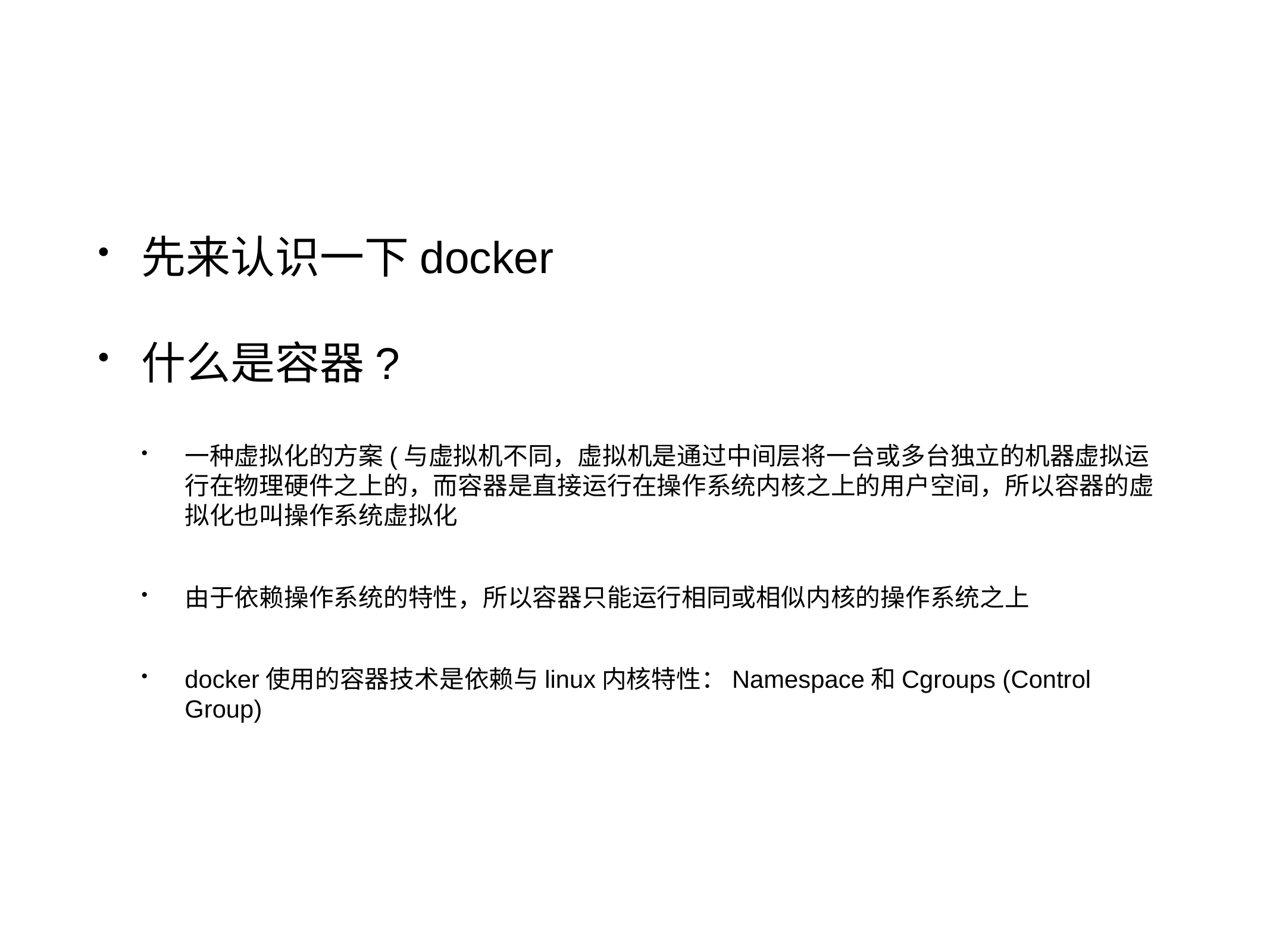

先来认识一下docker
什么是容器?
一种虚拟化的方案(与虚拟机不同，虚拟机是通过中间层将一台或多台独立的机器虚拟运行在物理硬件之上的，而容器是直接运行在操作系统内核之上的用户空间，所以容器的虚拟化也叫操作系统虚拟化
由于依赖操作系统的特性，所以容器只能运行相同或相似内核的操作系统之上
docker使用的容器技术是依赖与linux内核特性：Namespace和Cgroups (Control Group)